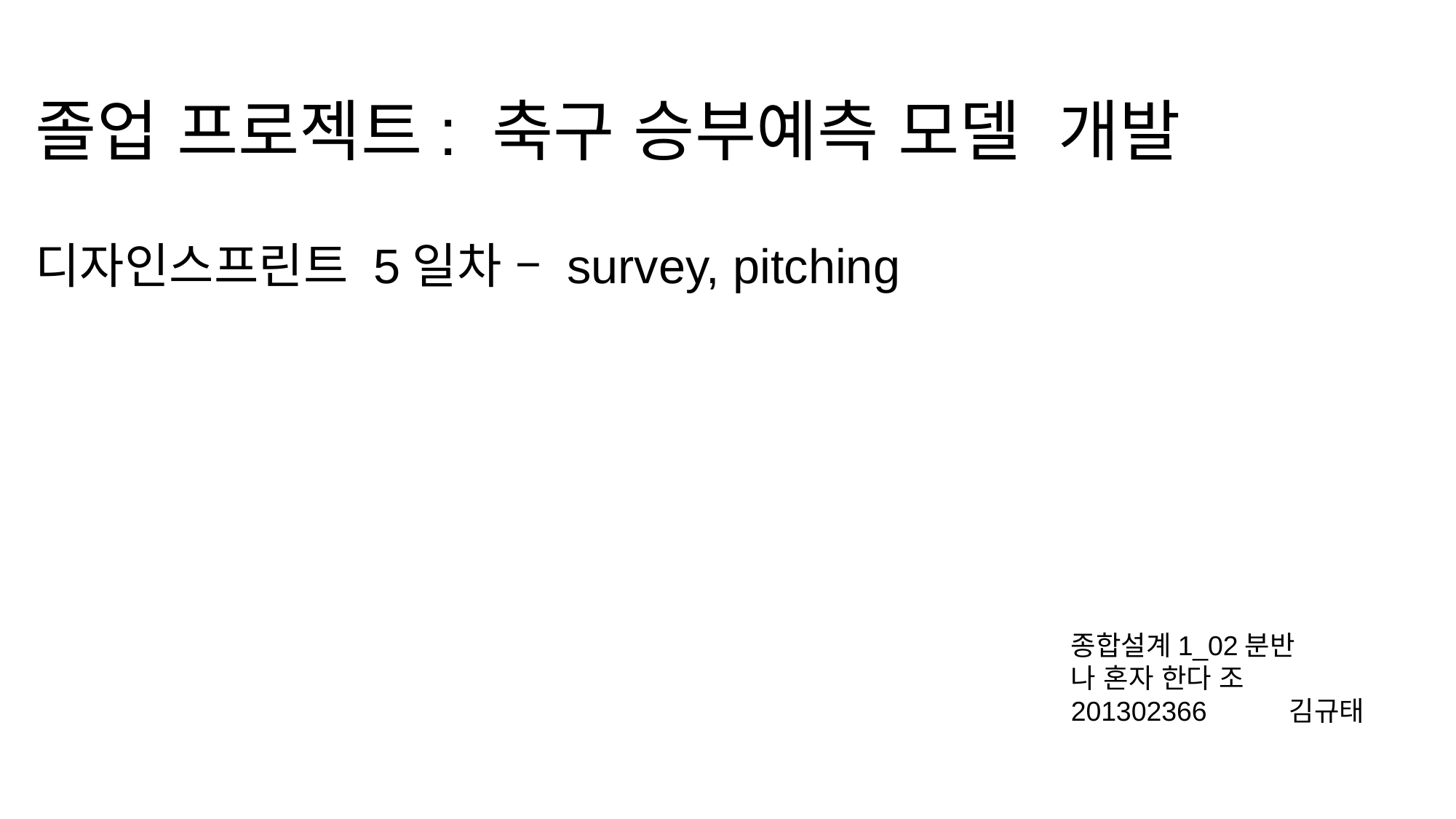

# 졸업 프로젝트: 축구 승부예측 모델  개발 디자인스프린트 5일차 – survey, pitching
종합설계1_02분반
나 혼자 한다 조
201302366	김규태